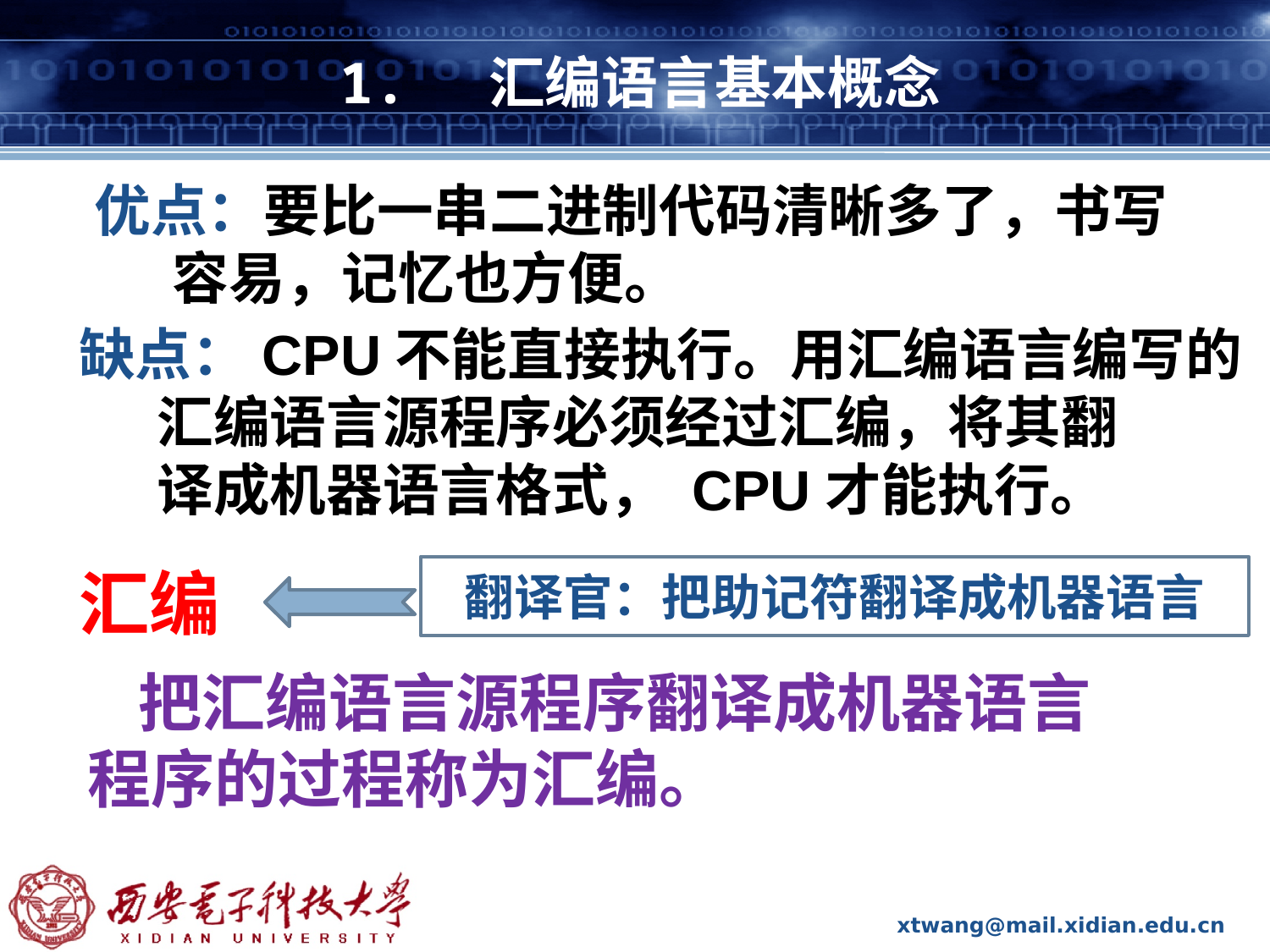

# 1.  汇编语言基本概念
优点：要比一串二进制代码清晰多了，书写
     容易，记忆也方便。
缺点：CPU不能直接执行。用汇编语言编写的
     汇编语言源程序必须经过汇编，将其翻
     译成机器语言格式， CPU才能执行。
汇编
翻译官：把助记符翻译成机器语言

      把汇编语言源程序翻译成机器语言程序的过程称为汇编。